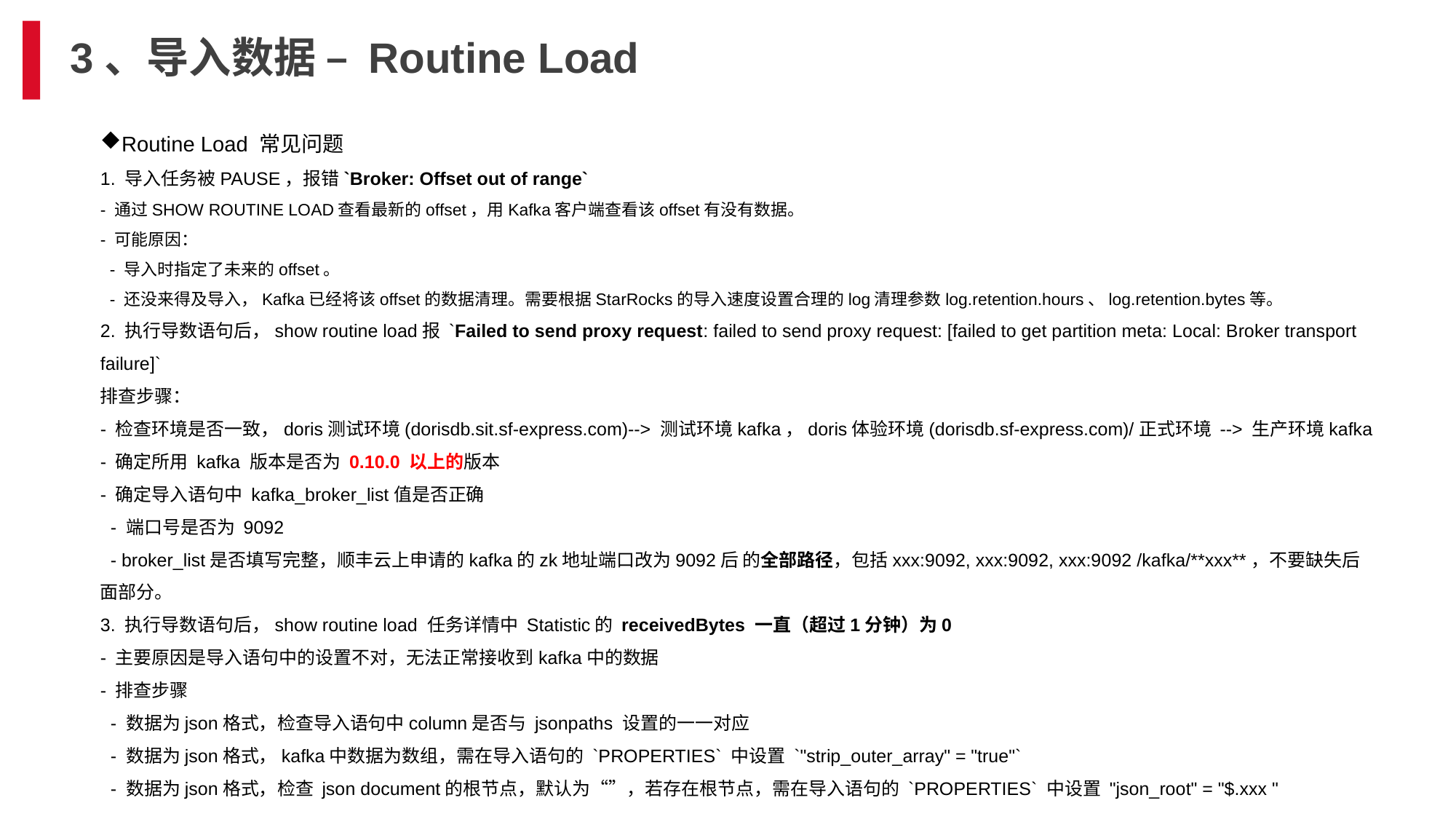

# 3、导入数据 – Routine Load
Routine Load 常见问题
1. 导入任务被PAUSE，报错`Broker: Offset out of range`
- 通过SHOW ROUTINE LOAD查看最新的offset，用Kafka客户端查看该offset有没有数据。
- 可能原因：
  - 导入时指定了未来的offset。
  - 还没来得及导入，Kafka已经将该offset的数据清理。需要根据StarRocks的导入速度设置合理的log清理参数log.retention.hours、log.retention.bytes等。
2. 执行导数语句后，show routine load报 `Failed to send proxy request: failed to send proxy request: [failed to get partition meta: Local: Broker transport failure]`
排查步骤：
- 检查环境是否一致，doris测试环境(dorisdb.sit.sf-express.com)--> 测试环境kafka，doris体验环境(dorisdb.sf-express.com)/正式环境 --> 生产环境kafka
- 确定所用 kafka 版本是否为 0.10.0 以上的版本
- 确定导入语句中 kafka_broker_list值是否正确
  - 端口号是否为 9092
  - broker_list是否填写完整，顺丰云上申请的kafka的zk地址端口改为9092后 的全部路径，包括xxx:9092, xxx:9092, xxx:9092 /kafka/**xxx**，不要缺失后面部分。
3. 执行导数语句后，show routine load 任务详情中 Statistic的 receivedBytes 一直（超过1分钟）为0
- 主要原因是导入语句中的设置不对，无法正常接收到kafka中的数据
- 排查步骤
  - 数据为json格式，检查导入语句中column是否与 jsonpaths 设置的一一对应
  - 数据为json格式，kafka中数据为数组，需在导入语句的 `PROPERTIES` 中设置 `"strip_outer_array" = "true"`
  - 数据为json格式，检查 json document的根节点，默认为“”，若存在根节点，需在导入语句的 `PROPERTIES` 中设置 "json_root" = "$.xxx "